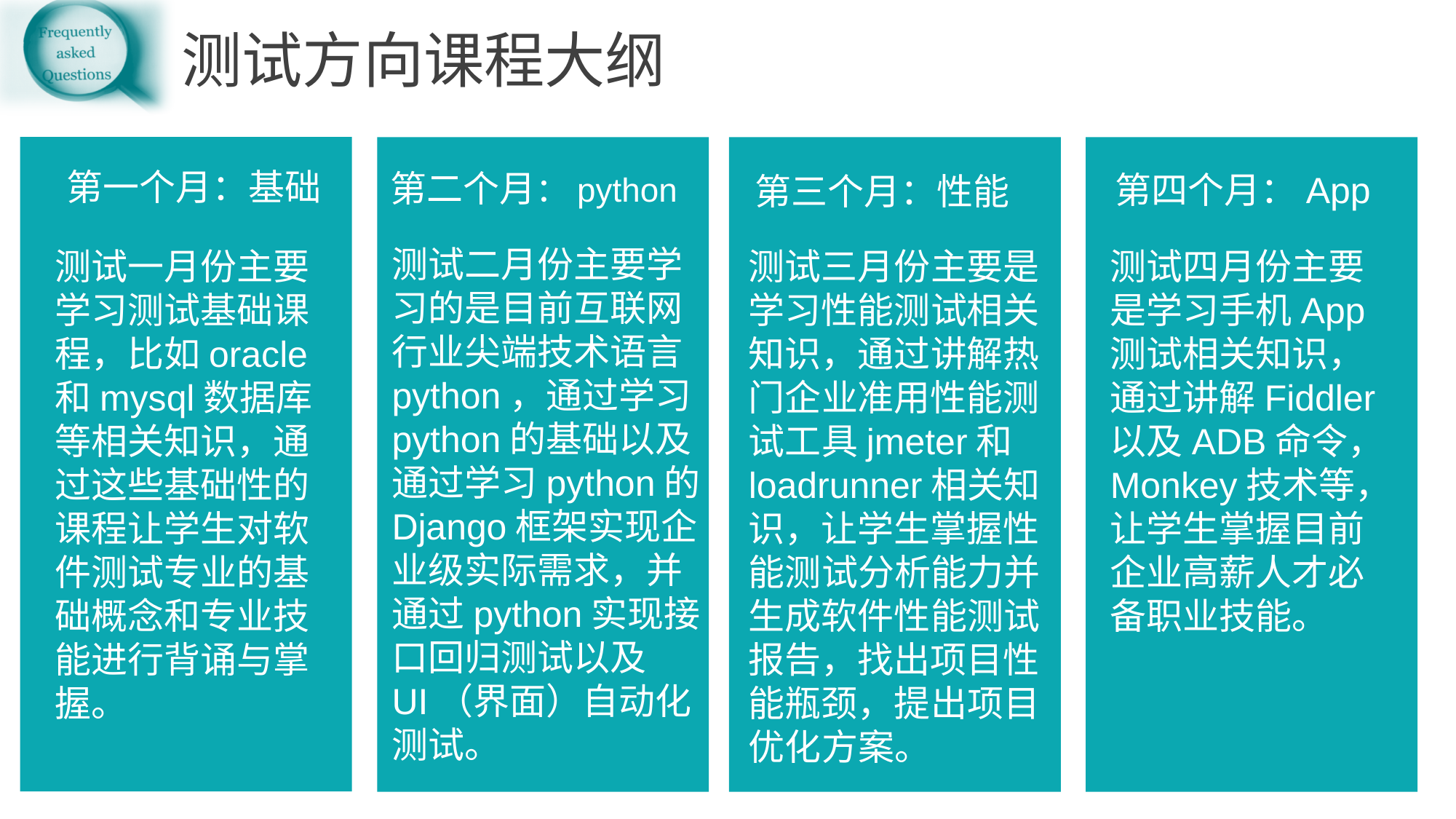

测试方向课程大纲

第一个月：基础
第二个月：python
第四个月：App
第三个月：性能
测试二月份主要学习的是目前互联网行业尖端技术语言python，通过学习python的基础以及通过学习python的Django框架实现企业级实际需求，并通过python实现接口回归测试以及UI（界面）自动化测试。
测试三月份主要是学习性能测试相关知识，通过讲解热门企业准用性能测试工具jmeter和loadrunner相关知识，让学生掌握性能测试分析能力并生成软件性能测试报告，找出项目性能瓶颈，提出项目优化方案。
测试一月份主要学习测试基础课程，比如oracle和mysql数据库等相关知识，通过这些基础性的课程让学生对软件测试专业的基础概念和专业技能进行背诵与掌握。
测试四月份主要是学习手机App测试相关知识，通过讲解Fiddler以及ADB命令，Monkey技术等，让学生掌握目前企业高薪人才必备职业技能。